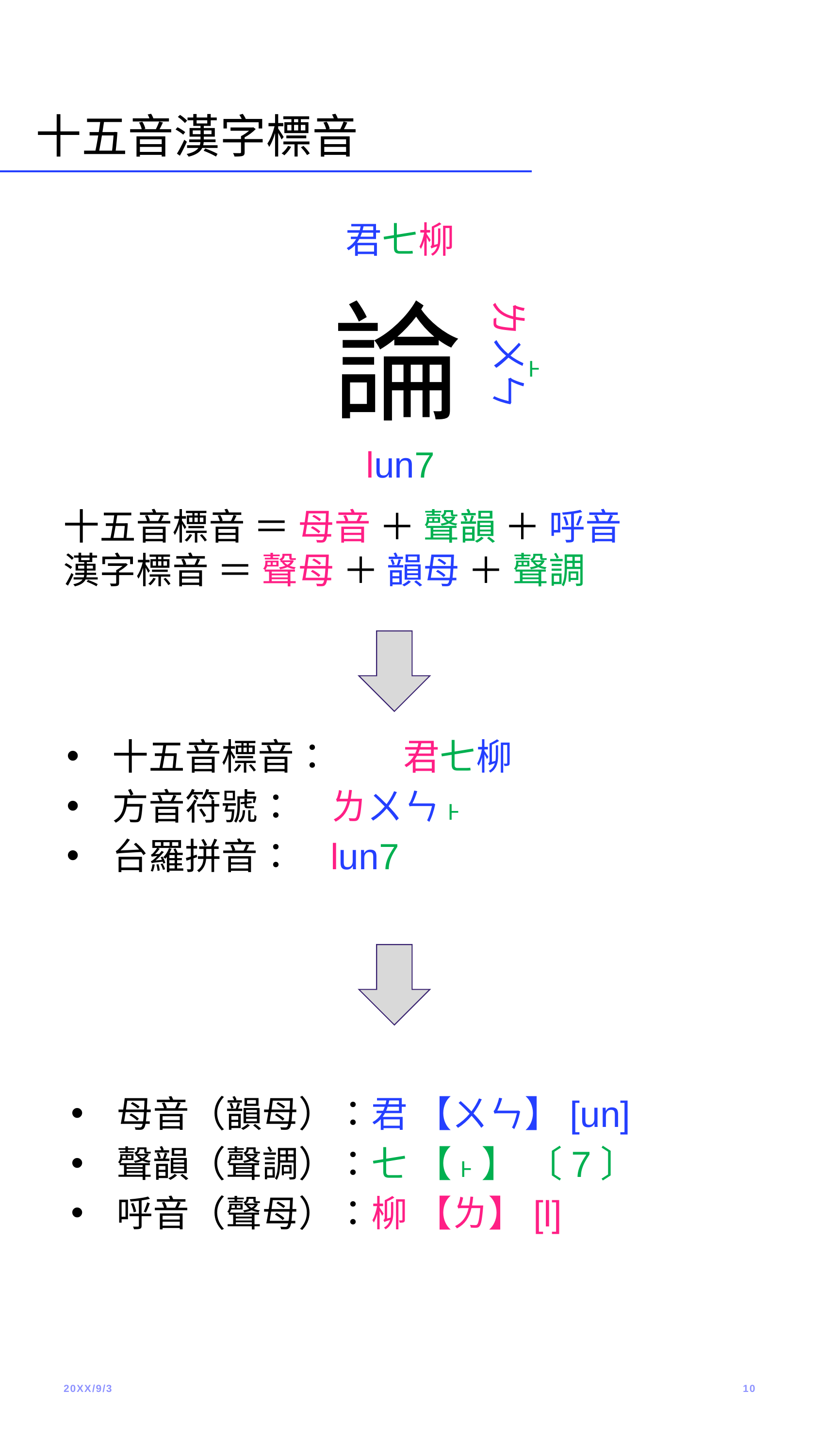

# 十五音漢字標音
君七柳
論
ㄌㄨㄣ
˫
lun7
十五音標音 ＝ 母音 ＋ 聲韻 ＋ 呼音
漢字標音 ＝ 聲母 ＋ 韻母 ＋ 聲調

十五音標音：	君七柳
方音符號： 	ㄌㄨㄣ˫
台羅拼音：	lun7

母音（韻母）：君 【ㄨㄣ】[un]
聲韻（聲調）：七 【˫】 〔7〕
呼音（聲母）：柳 【ㄌ】[l]
20XX/9/3
10